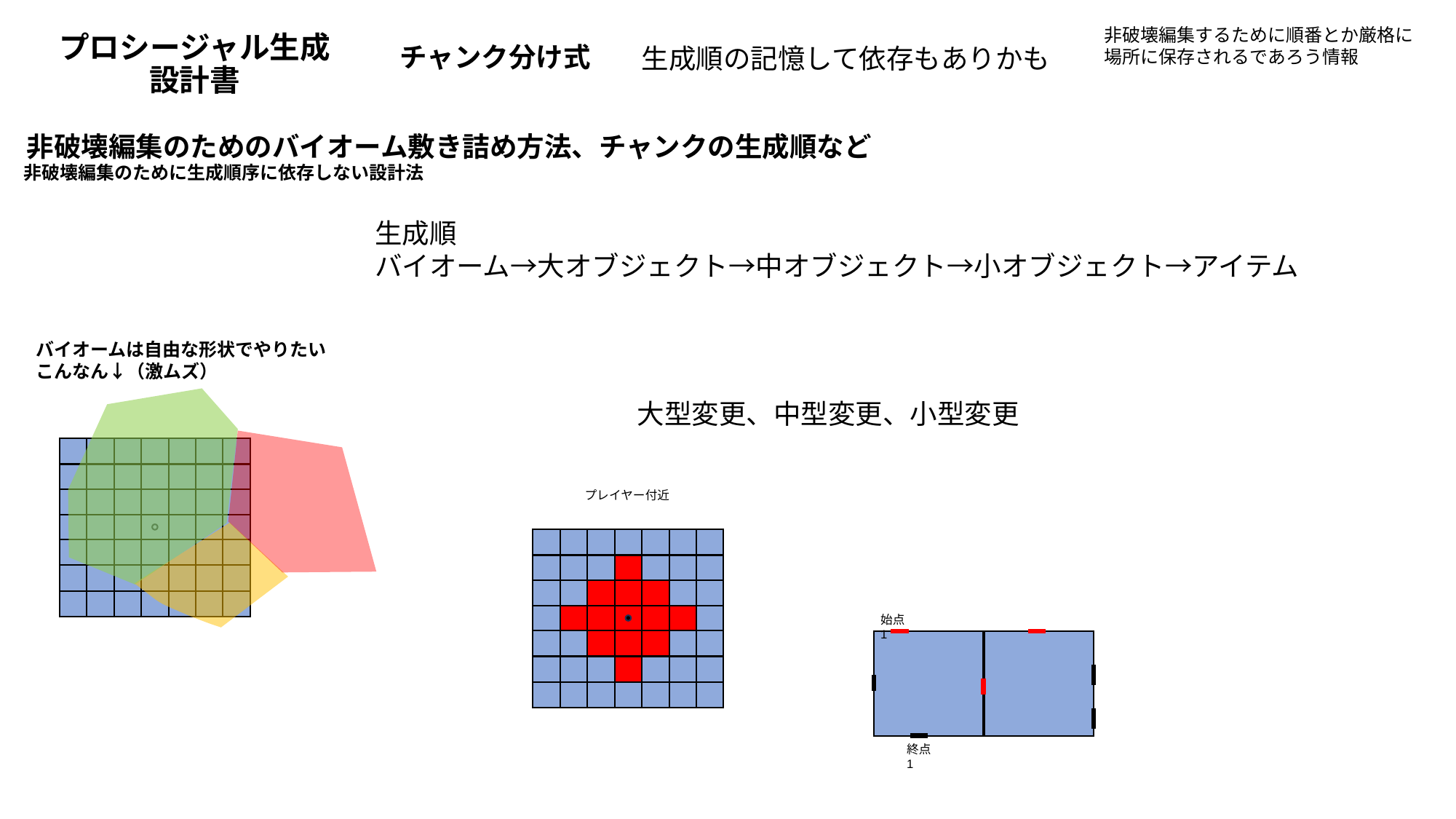

# プロシージャル生成 設計書
非破壊編集するために順番とか厳格に
場所に保存されるであろう情報

チャンク分け式
生成順の記憶して依存もありかも
非破壊編集のためのバイオーム敷き詰め方法、チャンクの生成順など
非破壊編集のために生成順序に依存しない設計法
生成順
バイオーム→大オブジェクト→中オブジェクト→小オブジェクト→アイテム
バイオームは自由な形状でやりたい
こんなん↓（激ムズ）

大型変更、中型変更、小型変更

プレイヤー付近

始点1

終点1